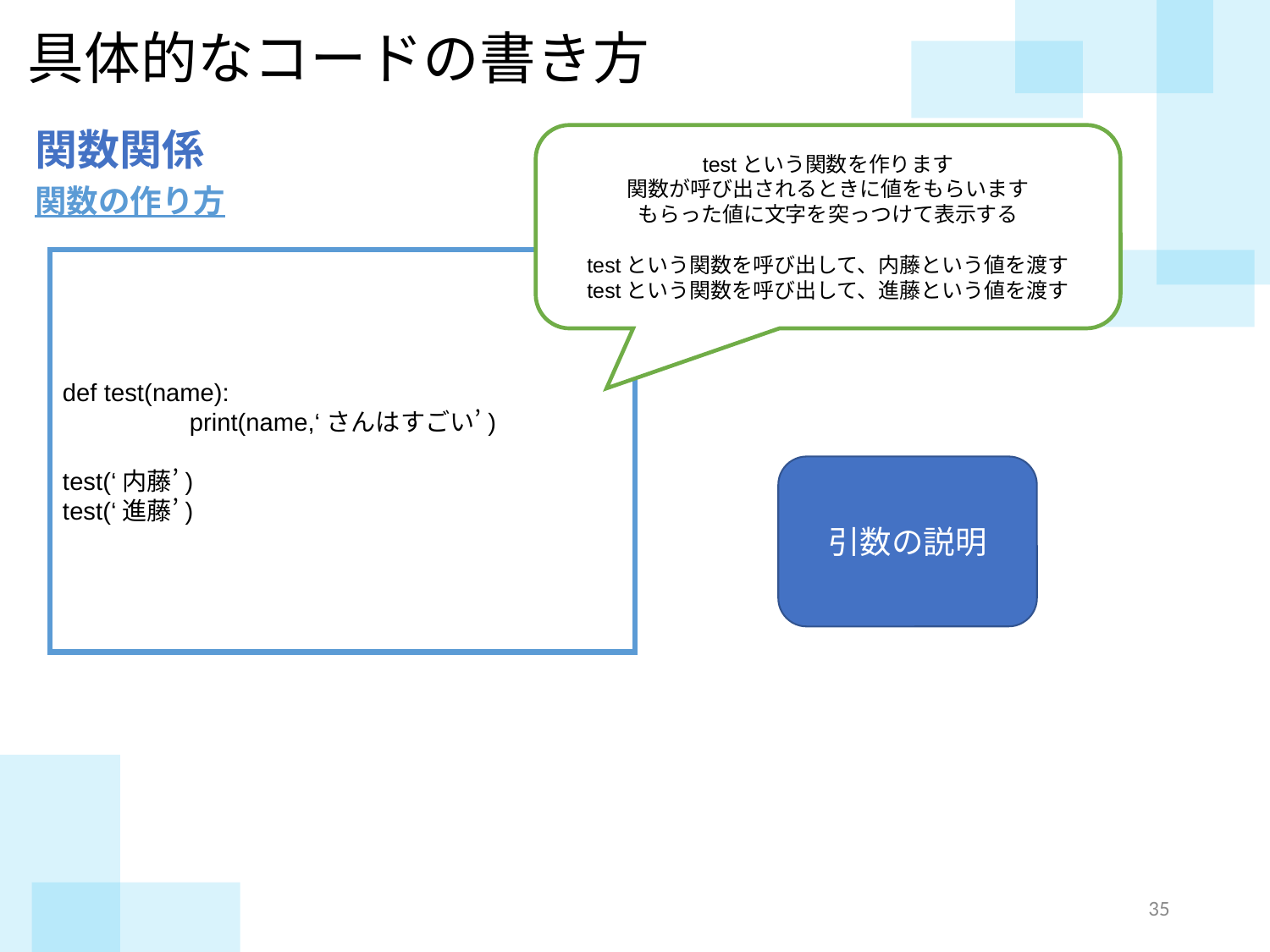

具体的なコードの書き方
関数関係
testという関数を作ります
関数が呼び出されるときに値をもらいます
もらった値に文字を突っつけて表示する

testという関数を呼び出して、内藤という値を渡す
testという関数を呼び出して、進藤という値を渡す
関数の作り方
def test(name):
	print(name,‘さんはすごい’)

test(‘内藤’)
test(‘進藤’)
引数の説明
35